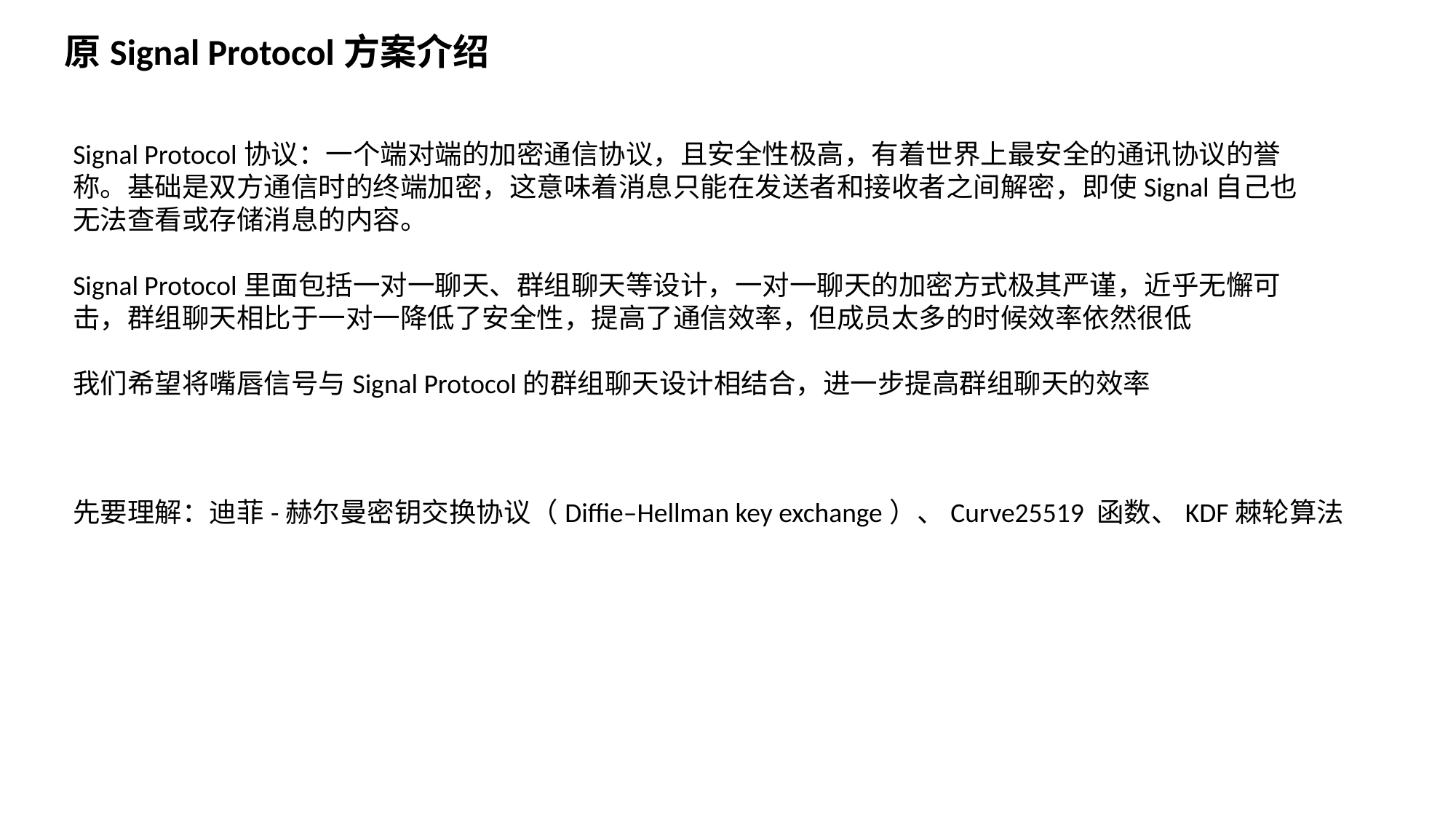

原Signal Protocol方案介绍
Signal Protocol协议：一个端对端的加密通信协议，且安全性极高，有着世界上最安全的通讯协议的誉称。基础是双方通信时的终端加密，这意味着消息只能在发送者和接收者之间解密，即使Signal自己也无法查看或存储消息的内容。

Signal Protocol里面包括一对一聊天、群组聊天等设计，一对一聊天的加密方式极其严谨，近乎无懈可击，群组聊天相比于一对一降低了安全性，提高了通信效率，但成员太多的时候效率依然很低

我们希望将嘴唇信号与Signal Protocol的群组聊天设计相结合，进一步提高群组聊天的效率

先要理解：迪菲-赫尔曼密钥交换协议（Diffie–Hellman key exchange）、Curve25519 函数、KDF棘轮算法